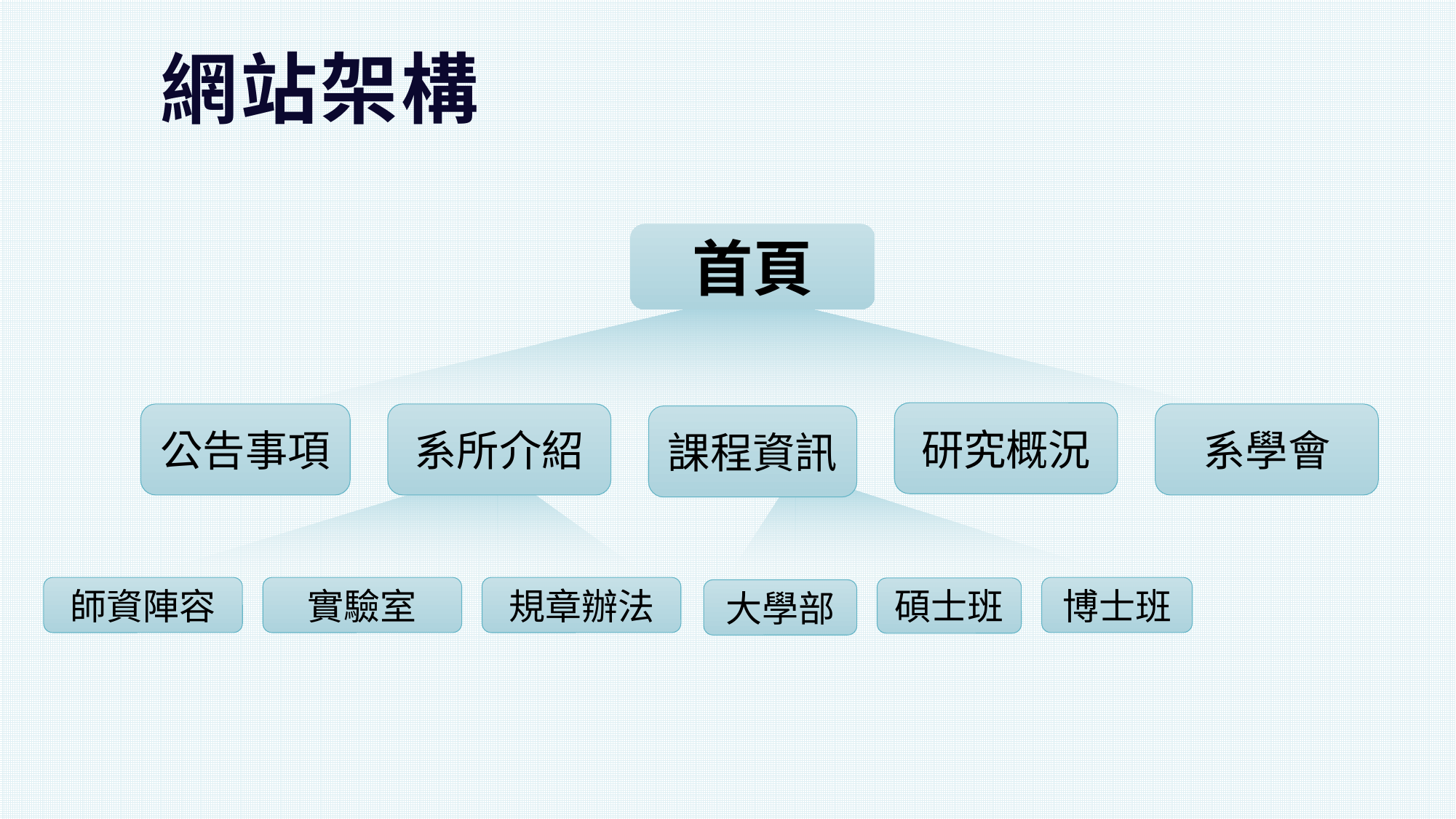

# 網站架構
首頁

研究概況
公告事項
系所介紹
系學會
課程資訊

博士班
師資陣容
實驗室
規章辦法
碩士班
大學部